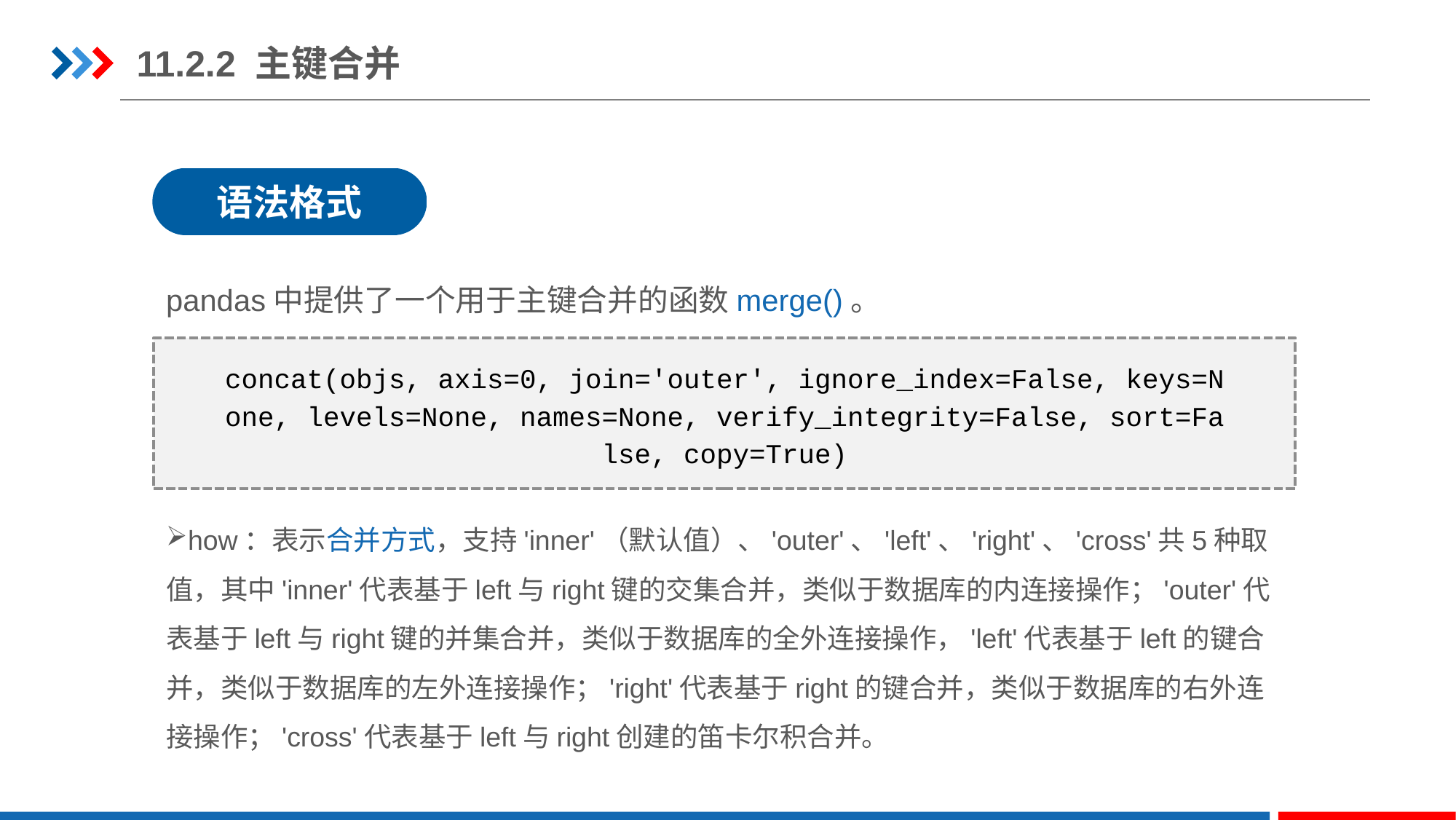

11.2.2 主键合并
语法格式
pandas中提供了一个用于主键合并的函数merge()。

concat(objs, axis=0, join='outer', ignore_index=False, keys=None, levels=None, names=None, verify_integrity=False, sort=False, copy=True)
how：表示合并方式，支持'inner'（默认值）、'outer'、'left'、'right'、'cross'共5种取值，其中'inner'代表基于left与right键的交集合并，类似于数据库的内连接操作；'outer'代表基于left与right键的并集合并，类似于数据库的全外连接操作，'left'代表基于left的键合并，类似于数据库的左外连接操作；'right'代表基于right的键合并，类似于数据库的右外连接操作；'cross'代表基于left与right创建的笛卡尔积合并。